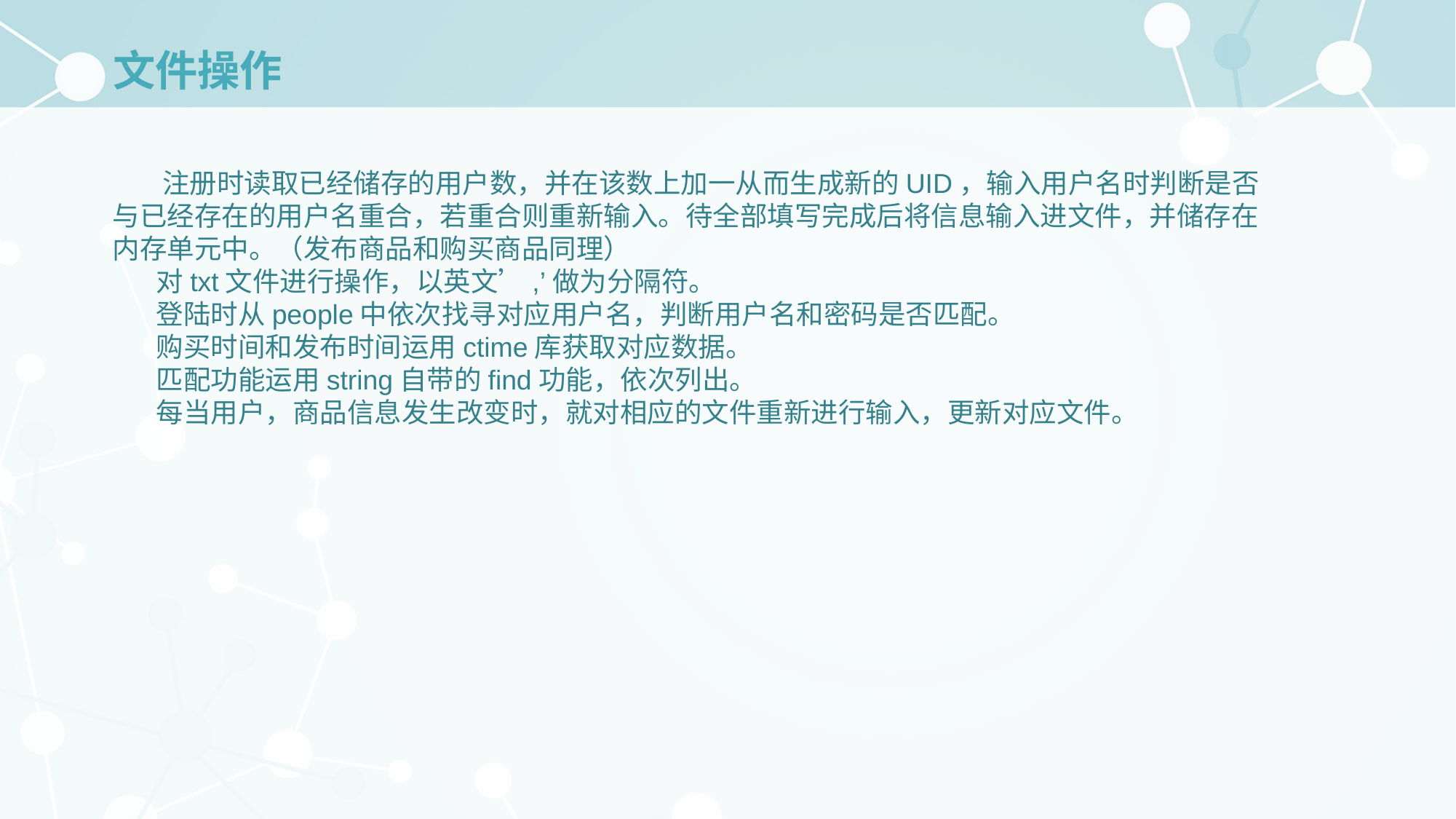

# 文件操作
       注册时读取已经储存的用户数，并在该数上加一从而生成新的UID，输入用户名时判断是否与已经存在的用户名重合，若重合则重新输入。待全部填写完成后将信息输入进文件，并储存在内存单元中。（发布商品和购买商品同理）
      对txt文件进行操作，以英文’,’做为分隔符。
      登陆时从people中依次找寻对应用户名，判断用户名和密码是否匹配。
      购买时间和发布时间运用ctime库获取对应数据。
      匹配功能运用string自带的find功能，依次列出。
      每当用户，商品信息发生改变时，就对相应的文件重新进行输入，更新对应文件。